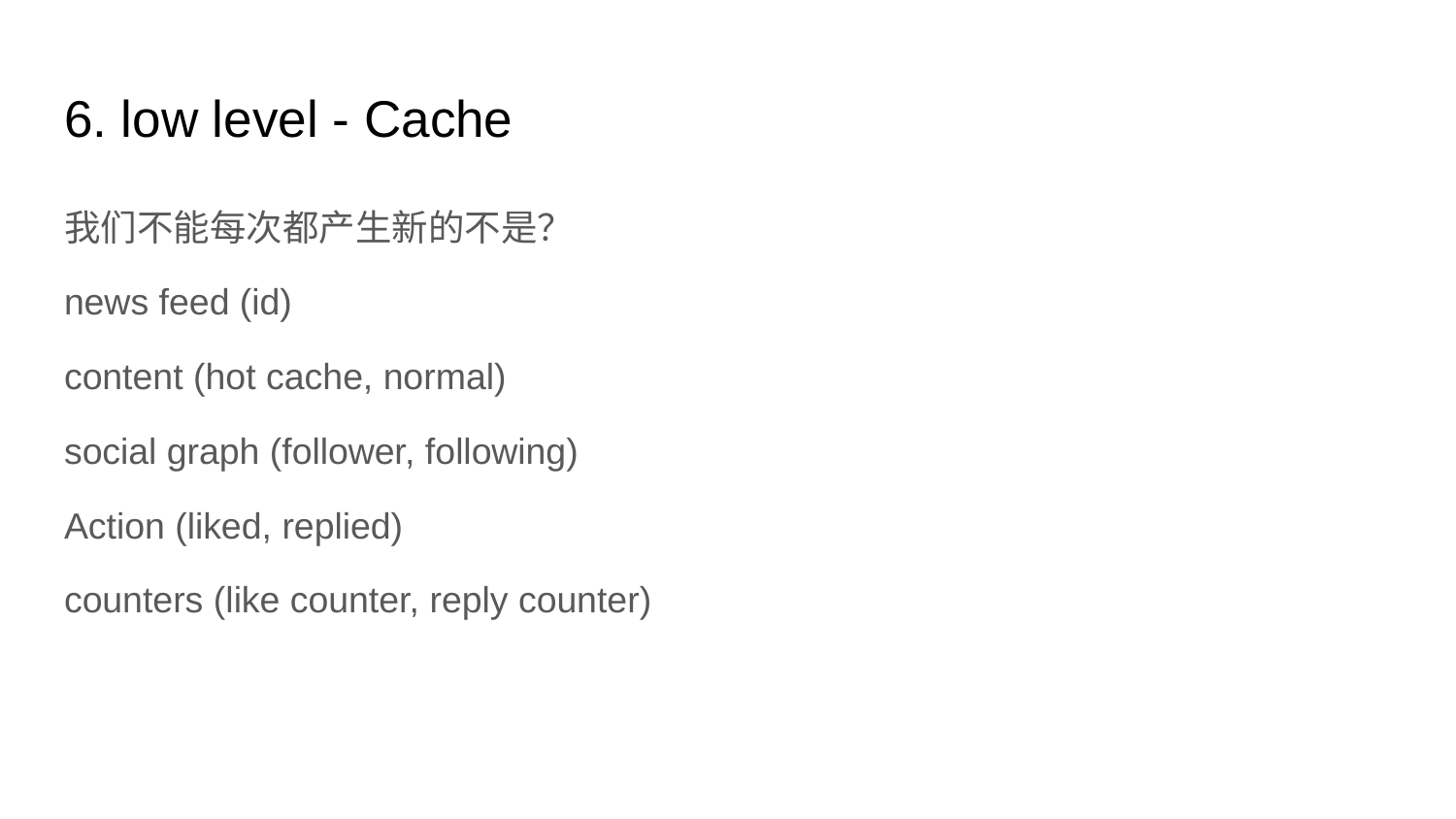

# 6. low level - Cache
我们不能每次都产生新的不是？
news feed (id)
content (hot cache, normal)
social graph (follower, following)
Action (liked, replied)
counters (like counter, reply counter)